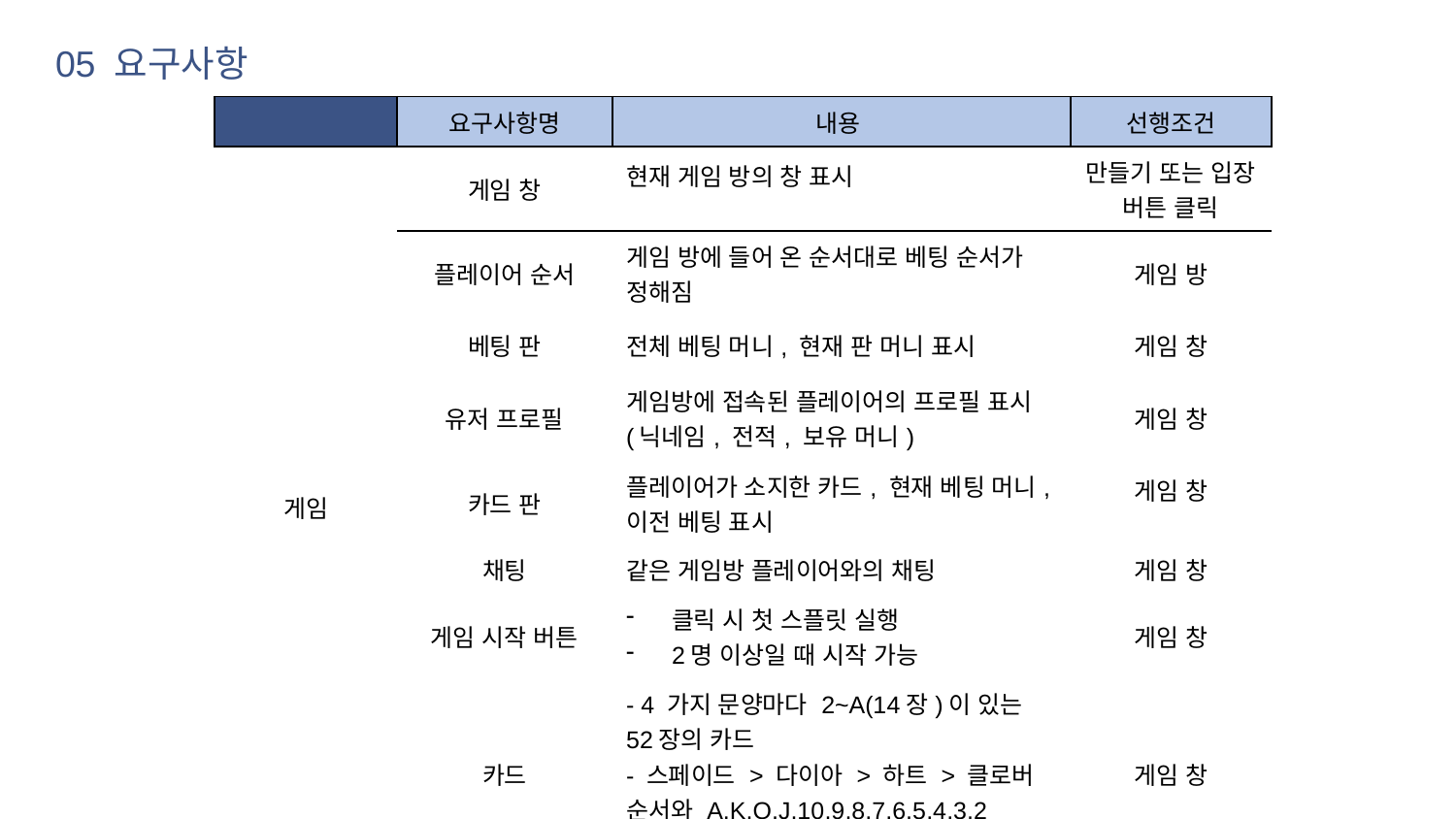

05 요구사항
|  | 요구사항명 | 내용 | 선행조건 |
| --- | --- | --- | --- |
| 게임 | 게임 창 | 현재 게임 방의 창 표시 | 만들기 또는 입장 버튼 클릭 |
|  | 플레이어 순서 | 게임 방에 들어 온 순서대로 베팅 순서가 정해짐 | 게임 방 |
|  | 베팅 판 | 전체 베팅 머니, 현재 판 머니 표시 | 게임 창 |
|  | 유저 프로필 | 게임방에 접속된 플레이어의 프로필 표시 (닉네임, 전적, 보유 머니) | 게임 창 |
|  | 카드 판 | 플레이어가 소지한 카드, 현재 베팅 머니, 이전 베팅 표시 | 게임 창 |
|  | 채팅 | 같은 게임방 플레이어와의 채팅 | 게임 창 |
|  | 게임 시작 버튼 | 클릭 시 첫 스플릿 실행 2명 이상일 때 시작 가능 | 게임 창 |
|  | 카드 | - 4 가지 문양마다 2~A(14장)이 있는 52장의 카드 - 스페이드 > 다이아 > 하트 > 클로버 순서와 A,K,Q,J,10,9,8,7,6,5,4,3,2 순으로 크기가 결정 | 게임 창 |